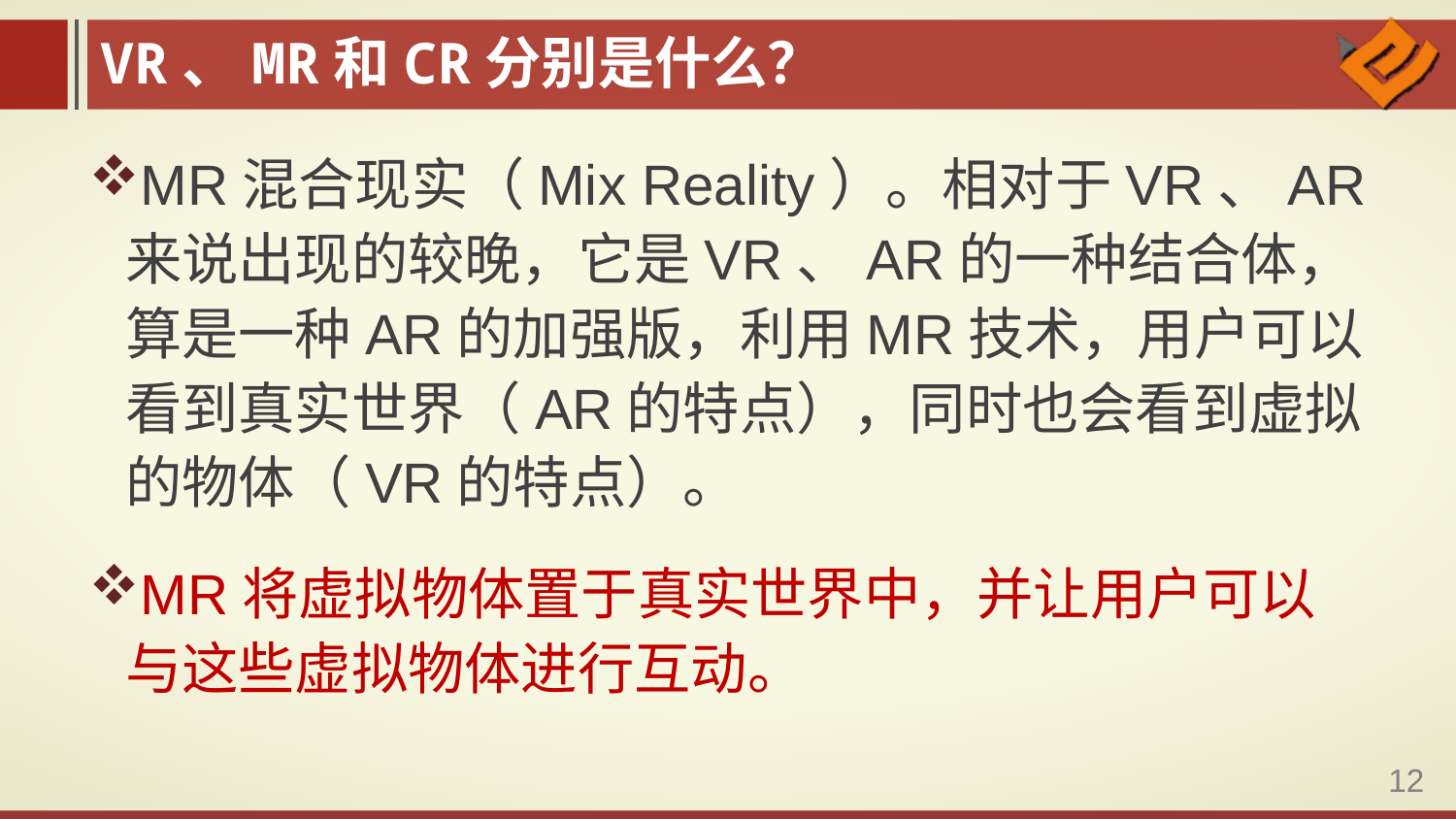

VR、MR和CR分别是什么？
MR混合现实（Mix Reality）。相对于VR、AR来说出现的较晚，它是VR、AR的一种结合体，算是一种AR的加强版，利用MR技术，用户可以看到真实世界（AR的特点），同时也会看到虚拟的物体（VR的特点）。
MR将虚拟物体置于真实世界中，并让用户可以与这些虚拟物体进行互动。